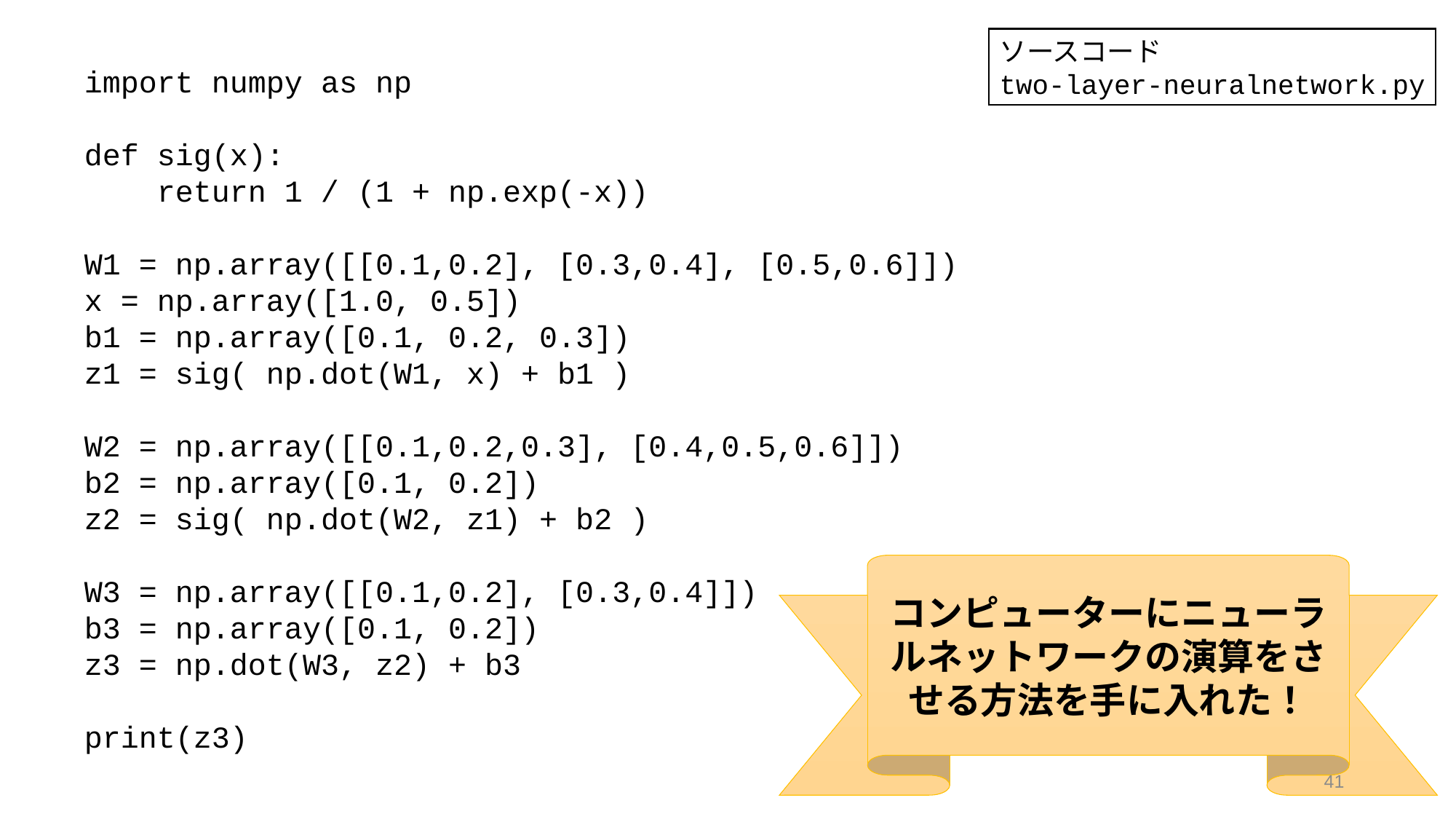

ソースコード
two-layer-neuralnetwork.py
import numpy as np

def sig(x):
    return 1 / (1 + np.exp(-x))

W1 = np.array([[0.1,0.2], [0.3,0.4], [0.5,0.6]])
x = np.array([1.0, 0.5])
b1 = np.array([0.1, 0.2, 0.3])
z1 = sig( np.dot(W1, x) + b1 )

W2 = np.array([[0.1,0.2,0.3], [0.4,0.5,0.6]])
b2 = np.array([0.1, 0.2])
z2 = sig( np.dot(W2, z1) + b2 )

W3 = np.array([[0.1,0.2], [0.3,0.4]])
b3 = np.array([0.1, 0.2])
z3 = np.dot(W3, z2) + b3

print(z3)
コンピューターにニューラルネットワークの演算をさせる方法を手に入れた！
41